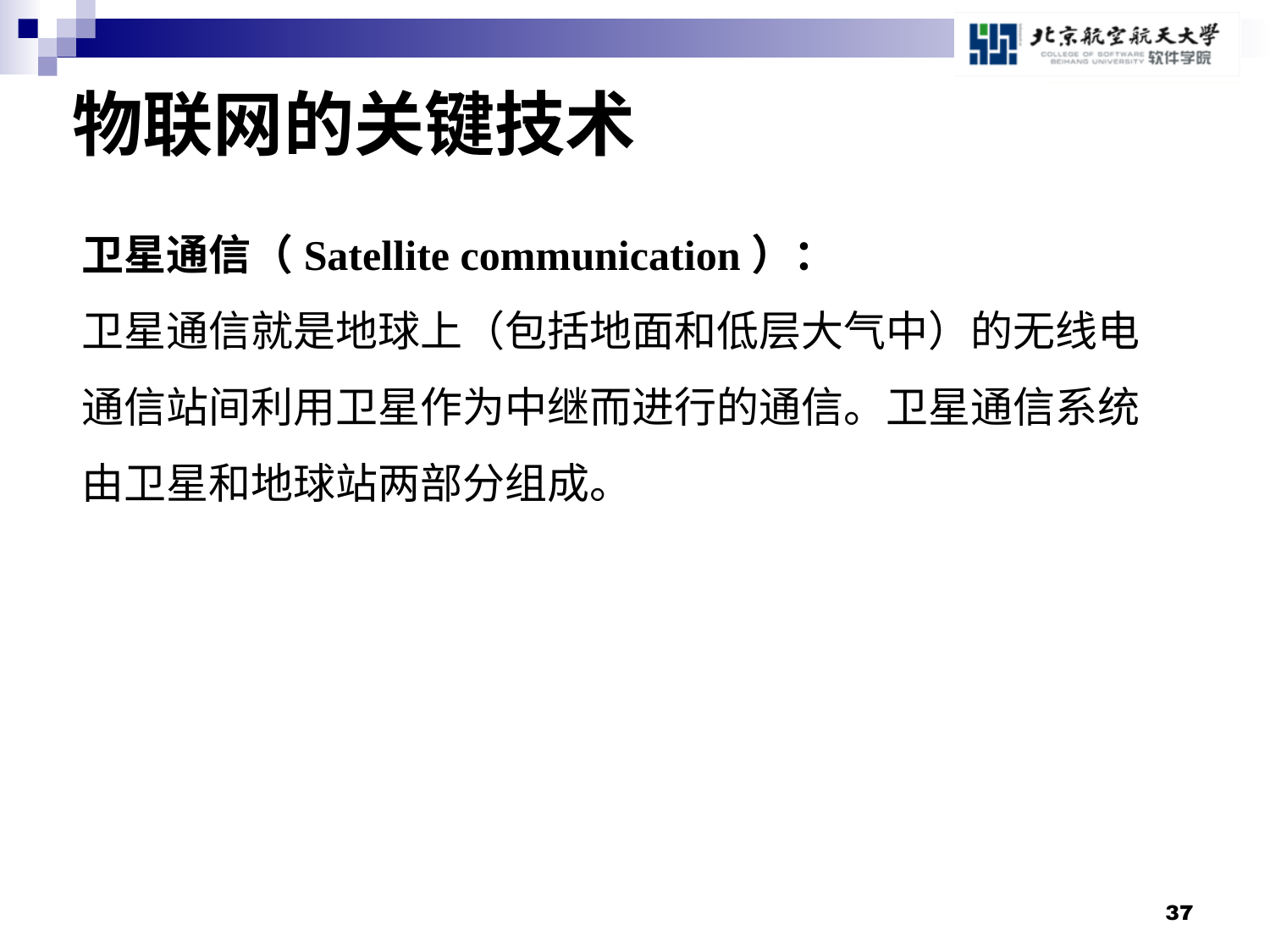

# 物联网的关键技术
卫星通信（Satellite communication）：
卫星通信就是地球上（包括地面和低层大气中）的无线电通信站间利用卫星作为中继而进行的通信。卫星通信系统由卫星和地球站两部分组成。
37